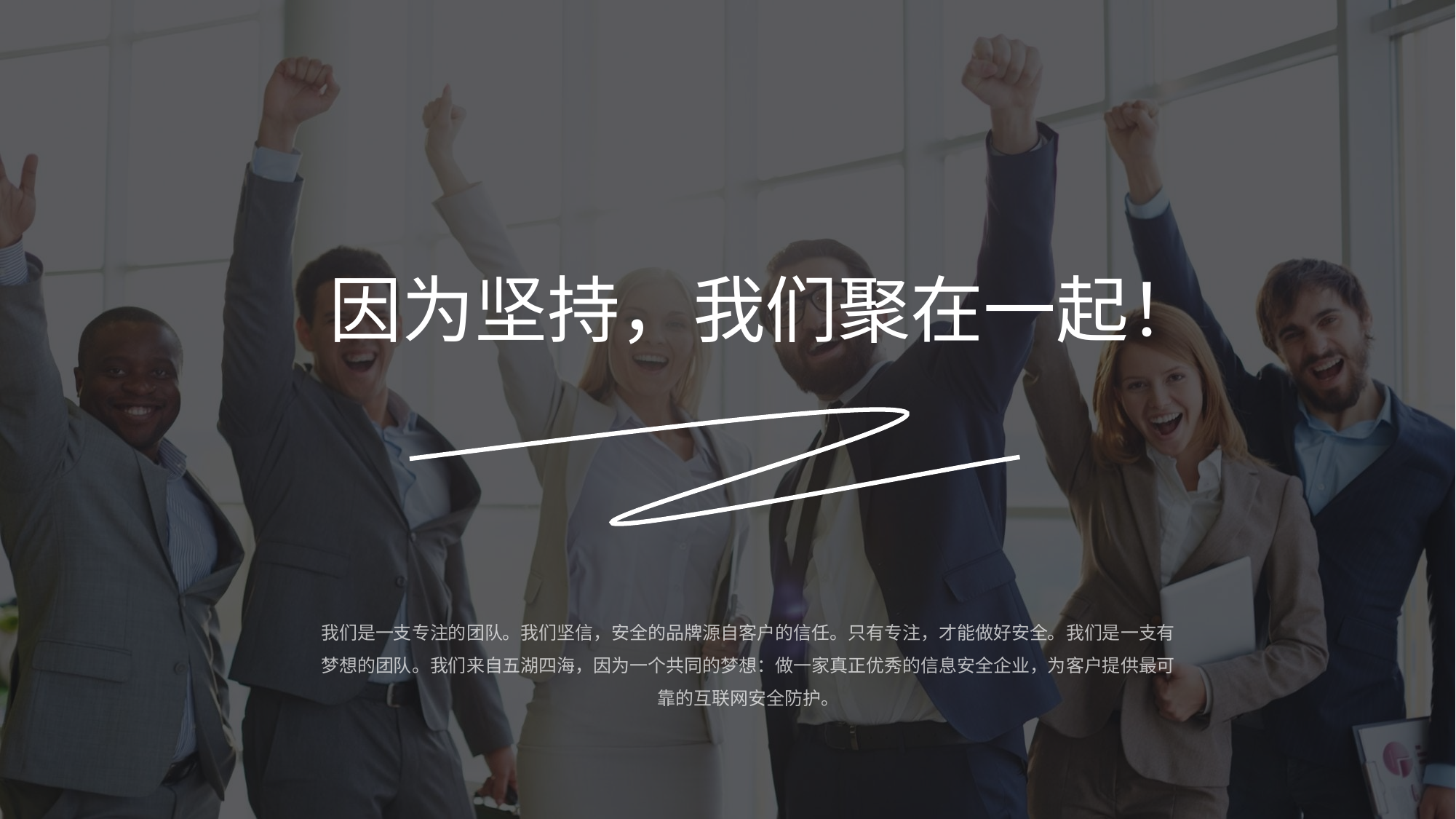

因为坚持，我们聚在一起！

我们是一支专注的团队。我们坚信，安全的品牌源自客户的信任。只有专注，才能做好安全。我们是一支有梦想的团队。我们来自五湖四海，因为一个共同的梦想：做一家真正优秀的信息安全企业，为客户提供最可靠的互联网安全防护。